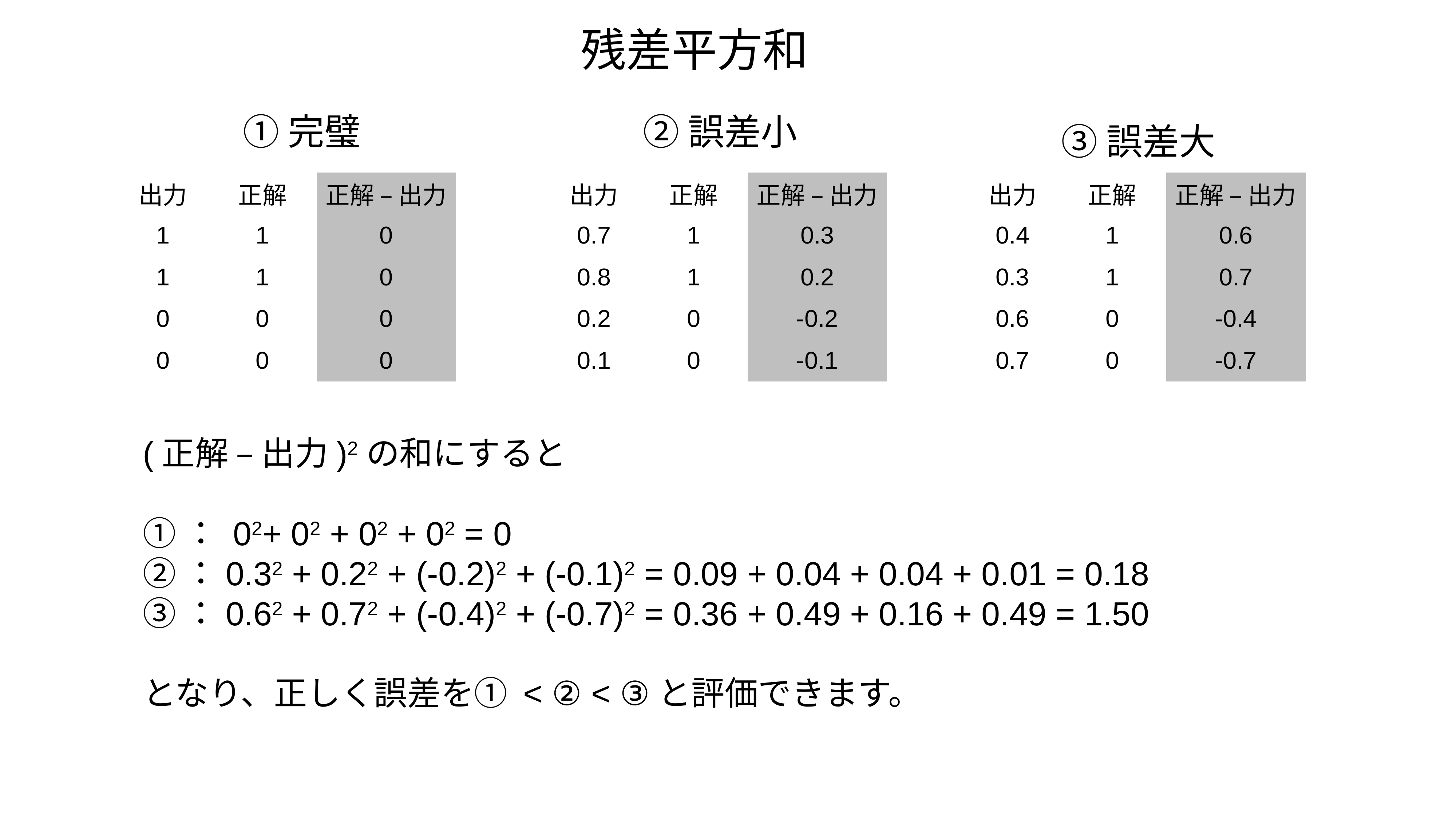

残差平方和
①完璧
②誤差小
③誤差大
| 出力 | 正解 | 正解 – 出力 |
| --- | --- | --- |
| 1 | 1 | 0 |
| 1 | 1 | 0 |
| 0 | 0 | 0 |
| 0 | 0 | 0 |
| 出力 | 正解 | 正解 – 出力 |
| --- | --- | --- |
| 0.7 | 1 | 0.3 |
| 0.8 | 1 | 0.2 |
| 0.2 | 0 | -0.2 |
| 0.1 | 0 | -0.1 |
| 出力 | 正解 | 正解 – 出力 |
| --- | --- | --- |
| 0.4 | 1 | 0.6 |
| 0.3 | 1 | 0.7 |
| 0.6 | 0 | -0.4 |
| 0.7 | 0 | -0.7 |
(正解 – 出力)2の和にすると

①： 02+ 02 + 02 + 02 = 0
②：0.32 + 0.22 + (-0.2)2 + (-0.1)2 = 0.09 + 0.04 + 0.04 + 0.01 = 0.18
③：0.62 + 0.72 + (-0.4)2 + (-0.7)2 = 0.36 + 0.49 + 0.16 + 0.49 = 1.50

となり、正しく誤差を① < ② < ③と評価できます。